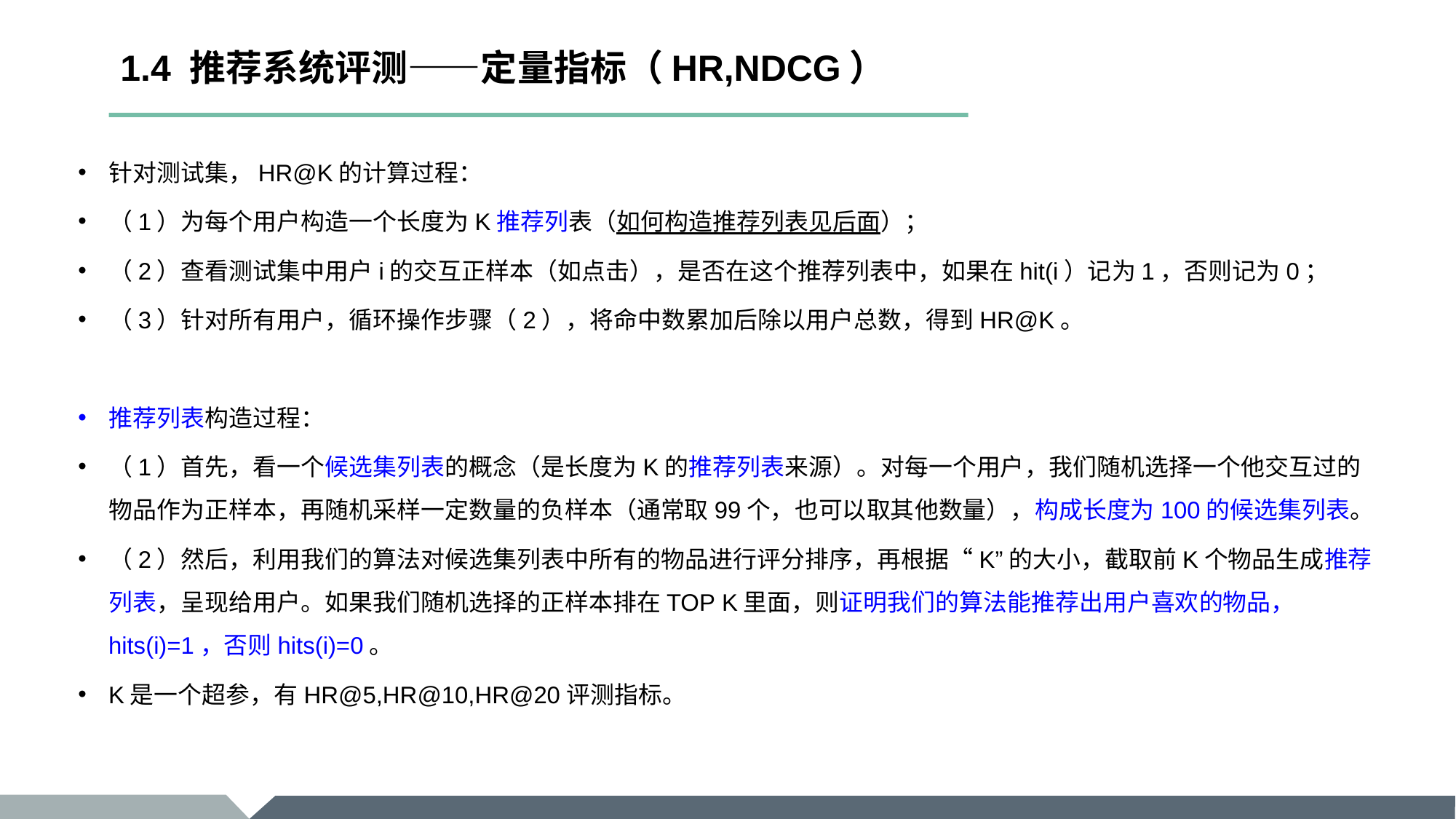

# 1.4 推荐系统评测——定量指标（HR,NDCG）
针对测试集，HR@K的计算过程：
（1）为每个用户构造一个长度为K推荐列表（如何构造推荐列表见后面）；
（2）查看测试集中用户i的交互正样本（如点击），是否在这个推荐列表中，如果在hit(i）记为1，否则记为0；
（3）针对所有用户，循环操作步骤（2），将命中数累加后除以用户总数，得到HR@K。

推荐列表构造过程：
（1）首先，看一个候选集列表的概念（是长度为K的推荐列表来源）。对每一个用户，我们随机选择一个他交互过的物品作为正样本，再随机采样一定数量的负样本（通常取99个，也可以取其他数量），构成长度为100的候选集列表。
（2）然后，利用我们的算法对候选集列表中所有的物品进行评分排序，再根据“K”的大小，截取前K个物品生成推荐列表，呈现给用户。如果我们随机选择的正样本排在TOP K里面，则证明我们的算法能推荐出用户喜欢的物品， hits(i)=1，否则hits(i)=0。
K是一个超参，有HR@5,HR@10,HR@20评测指标。